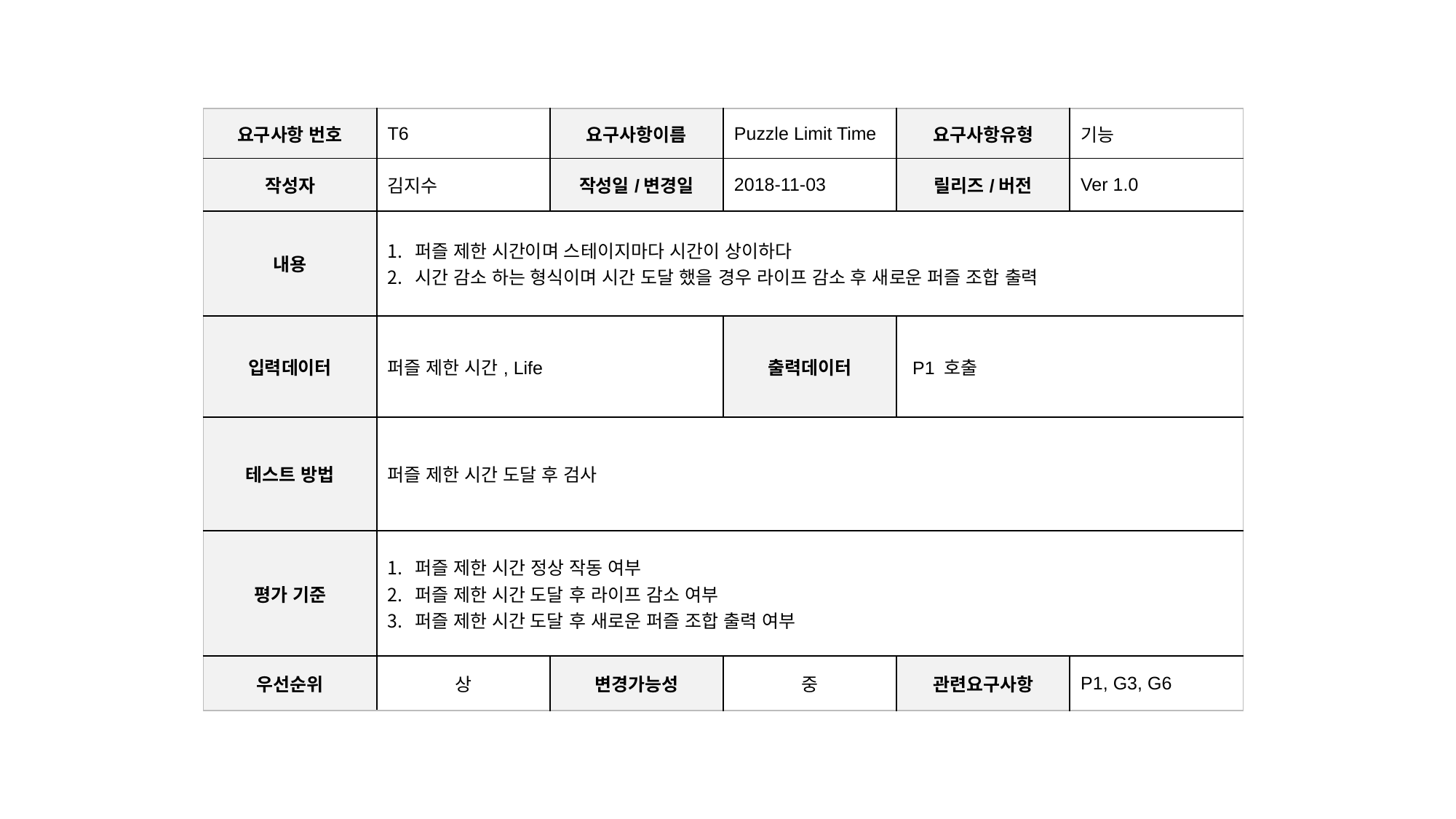

| 요구사항 번호 | T6 | 요구사항이름 | Puzzle Limit Time | 요구사항유형 | 기능 |
| --- | --- | --- | --- | --- | --- |
| 작성자 | 김지수 | 작성일/변경일 | 2018-11-03 | 릴리즈/버전 | Ver 1.0 |
| 내용 | 퍼즐 제한 시간이며 스테이지마다 시간이 상이하다 시간 감소 하는 형식이며 시간 도달 했을 경우 라이프 감소 후 새로운 퍼즐 조합 출력 |  |  |  |  |
| 입력데이터 | 퍼즐 제한 시간, Life |  | 출력데이터 | P1 호출 |  |
| 테스트 방법 | 퍼즐 제한 시간 도달 후 검사 |  |  |  |  |
| 평가 기준 | 퍼즐 제한 시간 정상 작동 여부 퍼즐 제한 시간 도달 후 라이프 감소 여부 퍼즐 제한 시간 도달 후 새로운 퍼즐 조합 출력 여부 |  |  |  |  |
| 우선순위 | 상 | 변경가능성 | 중 | 관련요구사항 | P1, G3, G6 |